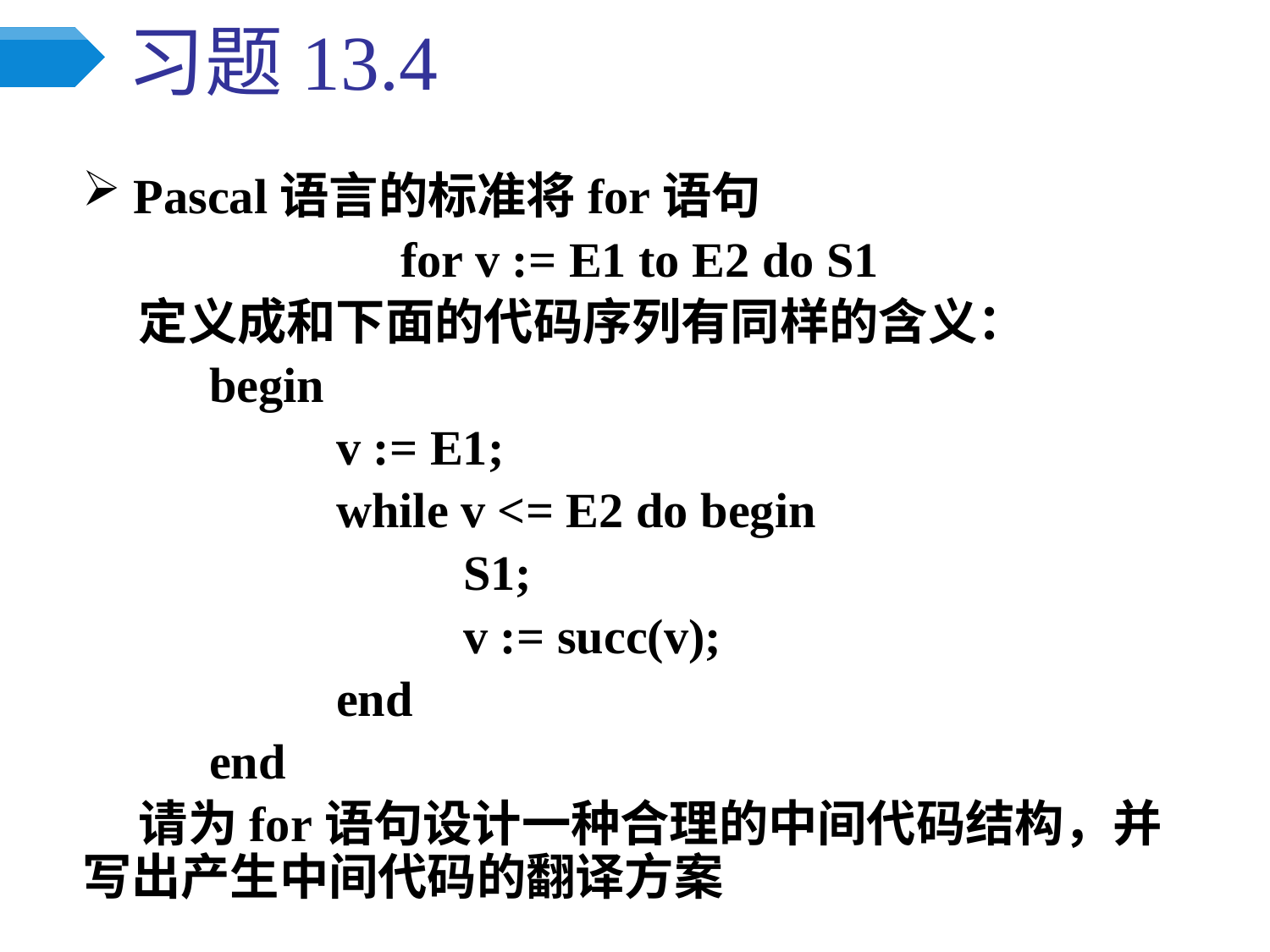

# 习题13.4
 Pascal语言的标准将for语句
for v := E1 to E2 do S1
    定义成和下面的代码序列有同样的含义：
	begin
		v := E1;
		while v <= E2 do begin
			S1;
			v := succ(v);
		end
	end
    请为for语句设计一种合理的中间代码结构，并写出产生中间代码的翻译方案